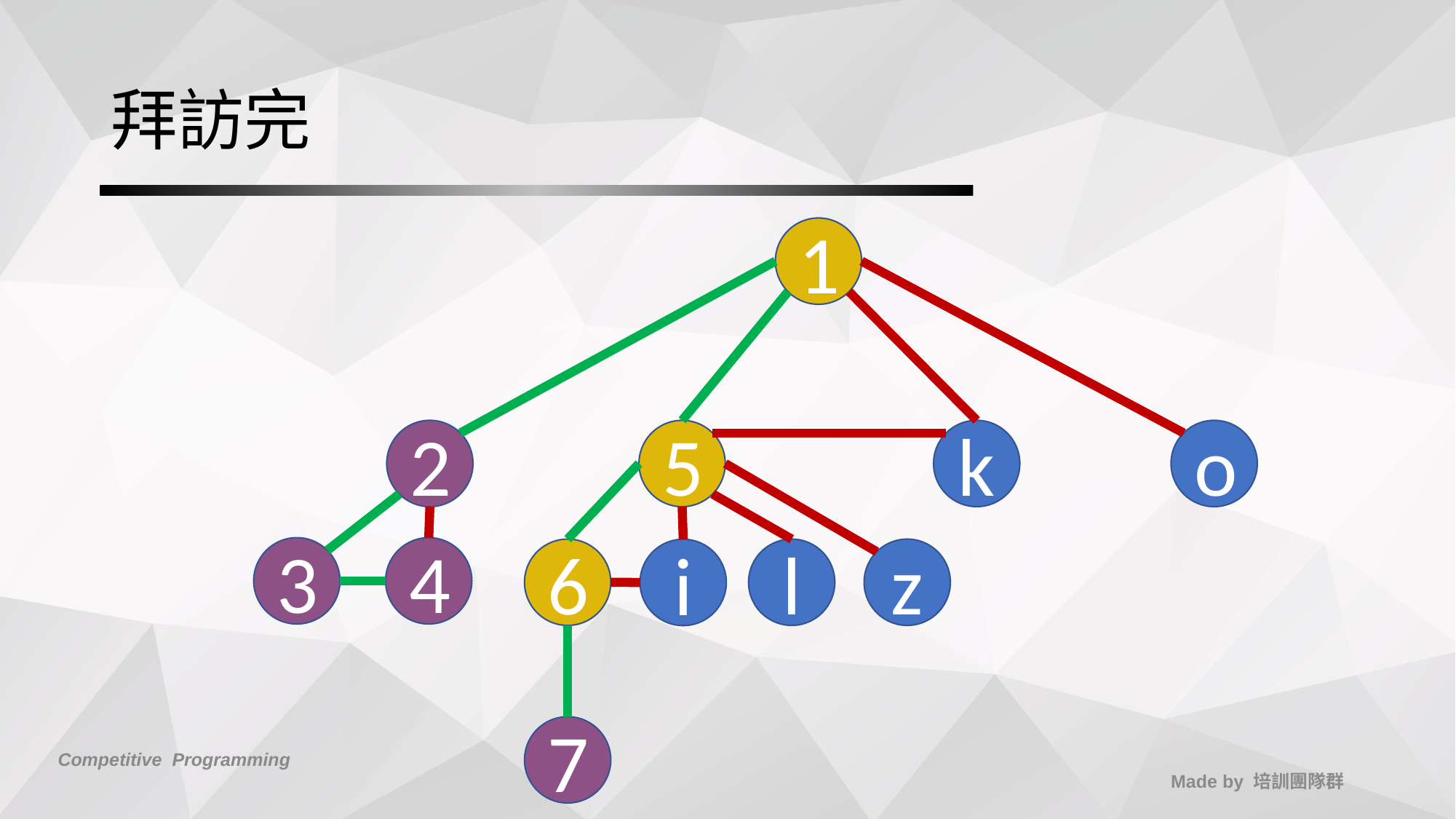

# 拜訪完

1
2
5
k
o
3
4
6
l
z
i
7